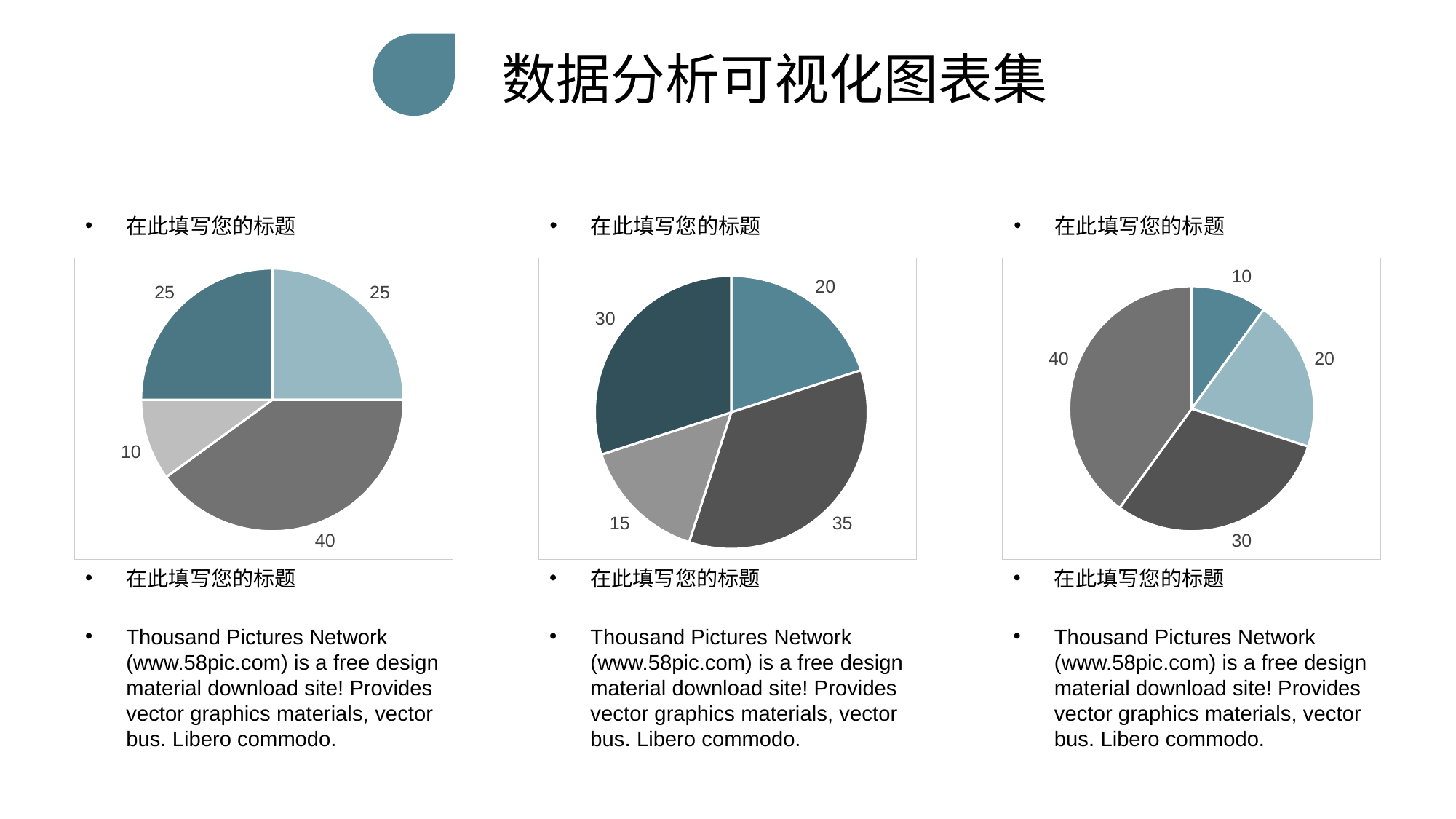

数据分析可视化图表集
在此填写您的标题
在此填写您的标题
在此填写您的标题

### Chart

| Category | Sales |
|---|---|
| 1st Qtr | 25.0 |
| 2nd Qtr | 40.0 |
| 3rd Qtr | 10.0 |
| 4th Qtr | 25.0 |

### Chart

| Category | Sales |
|---|---|
| 1st Qtr | 20.0 |
| 2nd Qtr | 35.0 |
| 3rd Qtr | 15.0 |
| 4th Qtr | 30.0 |

### Chart

| Category | Sales |
|---|---|
| 1st Qtr | 10.0 |
| 2nd Qtr | 20.0 |
| 3rd Qtr | 30.0 |
| 4th Qtr | 40.0 |
在此填写您的标题
在此填写您的标题
在此填写您的标题
Thousand Pictures Network (www.58pic.com) is a free design material download site! Provides vector graphics materials, vector bus. Libero commodo.
Thousand Pictures Network (www.58pic.com) is a free design material download site! Provides vector graphics materials, vector bus. Libero commodo.
Thousand Pictures Network (www.58pic.com) is a free design material download site! Provides vector graphics materials, vector bus. Libero commodo.